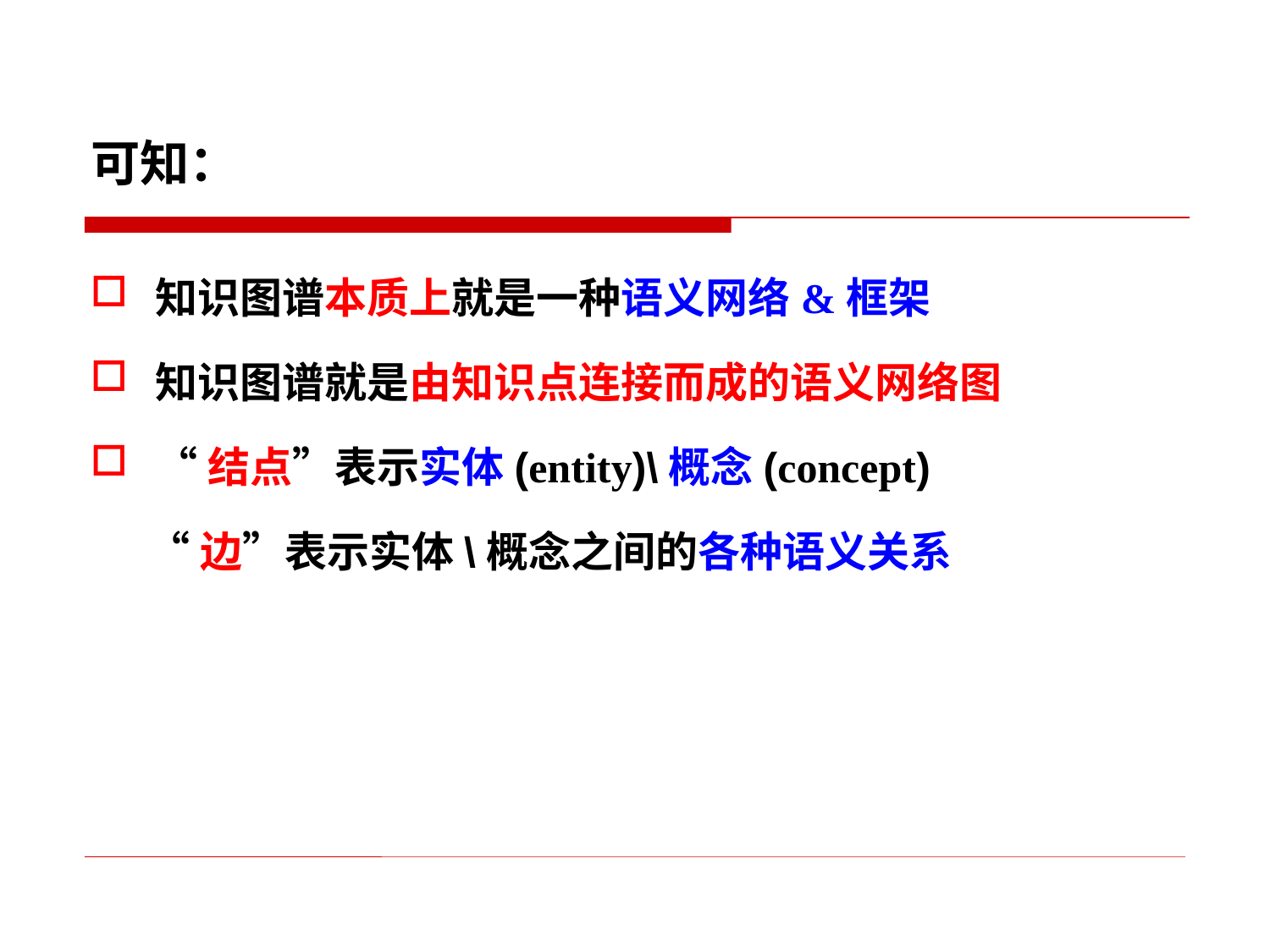

可知：
知识图谱本质上就是一种语义网络&框架
知识图谱就是由知识点连接而成的语义网络图
“结点”表示实体(entity)\概念(concept)
      “边”表示实体\概念之间的各种语义关系